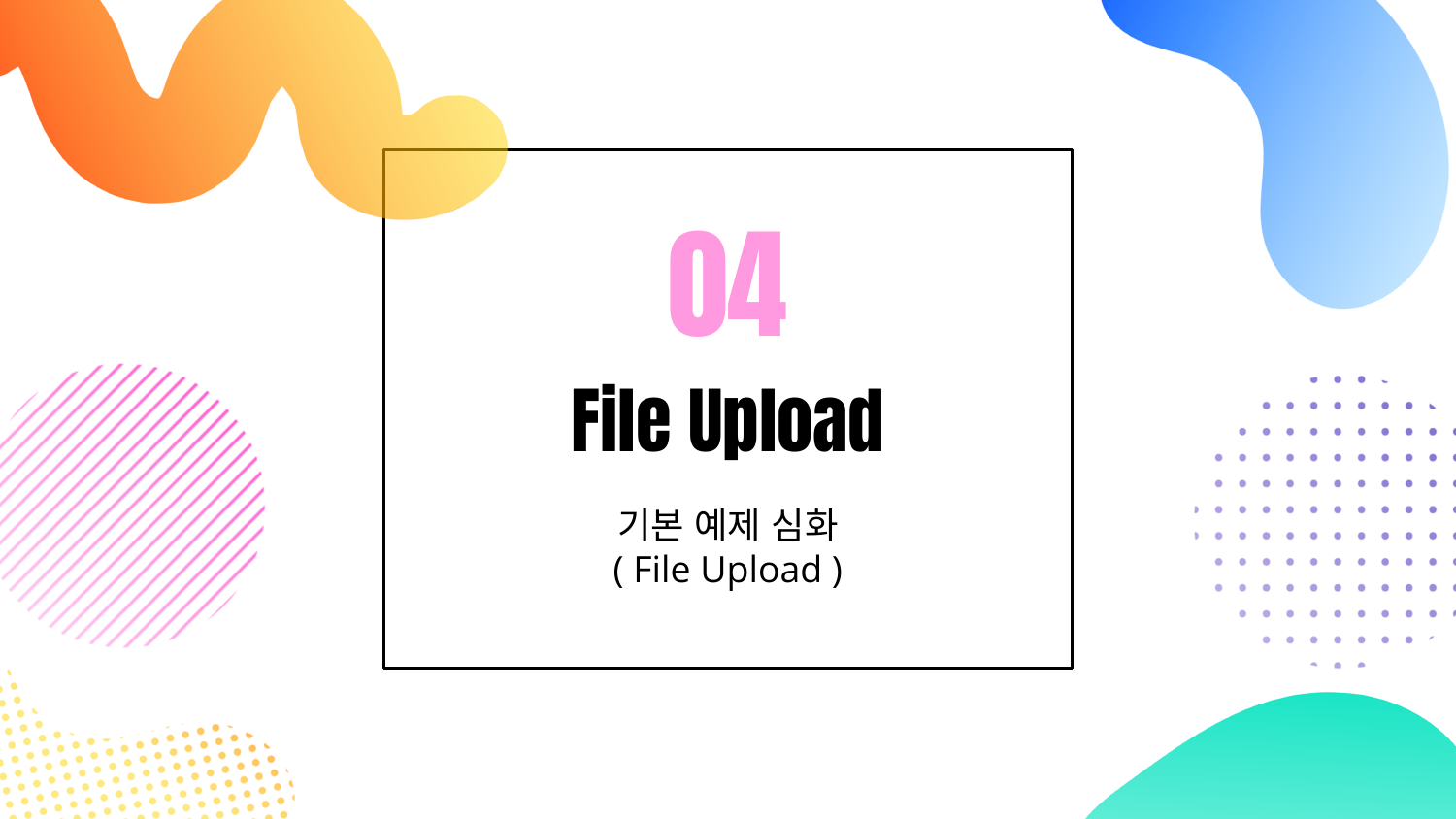

04
# File Upload
기본 예제 심화
( File Upload )